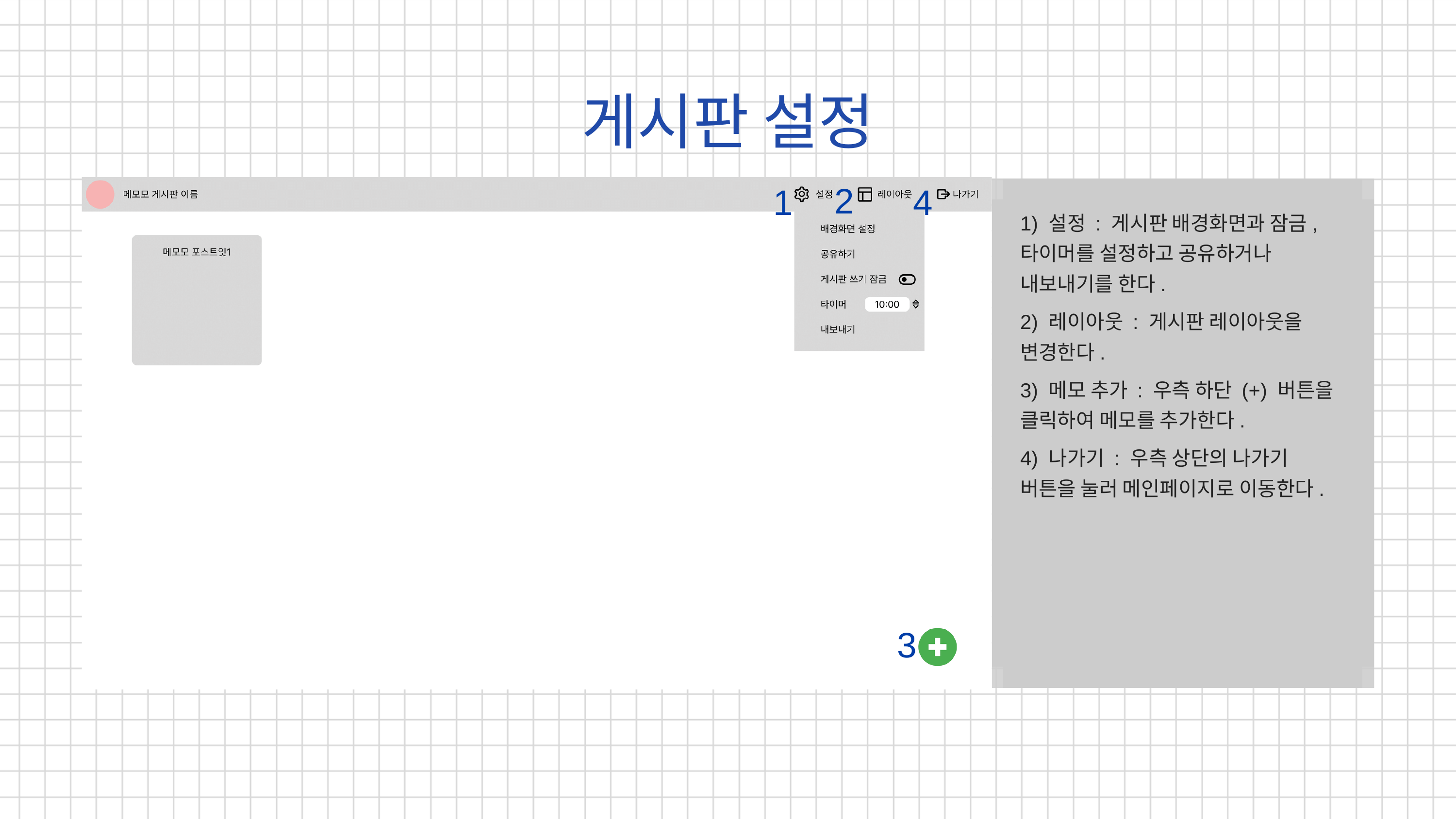

게시판 설정
2
1
4

1) 설정 : 게시판 배경화면과 잠금, 타이머를 설정하고 공유하거나 내보내기를 한다.

2) 레이아웃 : 게시판 레이아웃을 변경한다.

3) 메모 추가 : 우측 하단 (+) 버튼을 클릭하여 메모를 추가한다.

4) 나가기 : 우측 상단의 나가기 버튼을 눌러 메인페이지로 이동한다.

3